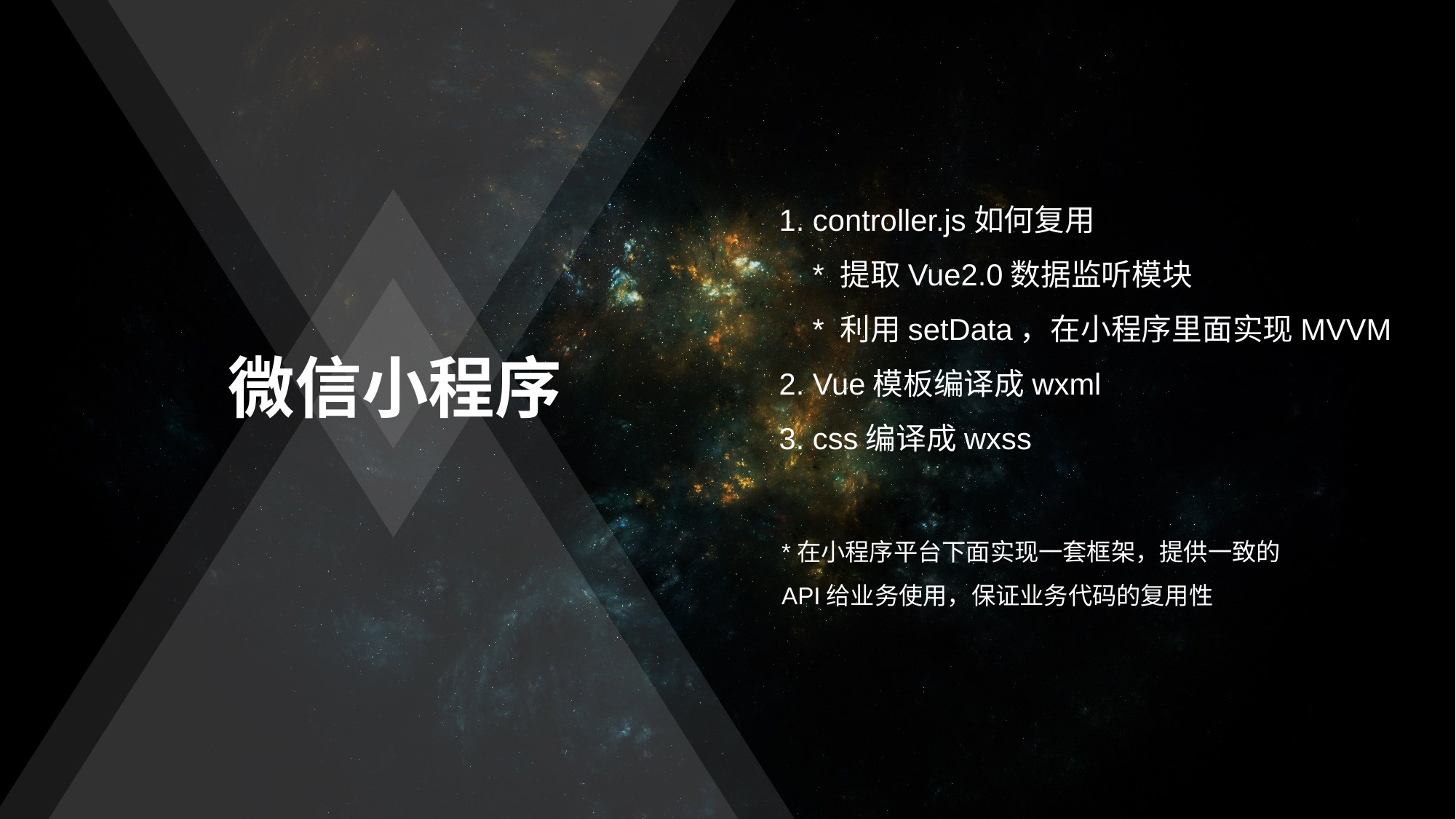

1. controller.js如何复用
    * 提取Vue2.0数据监听模块
    * 利用setData，在小程序里面实现MVVM
2. Vue模板编译成wxml
3. css编译成wxss
微信小程序
*在小程序平台下面实现一套框架，提供一致的API给业务使用，保证业务代码的复用性